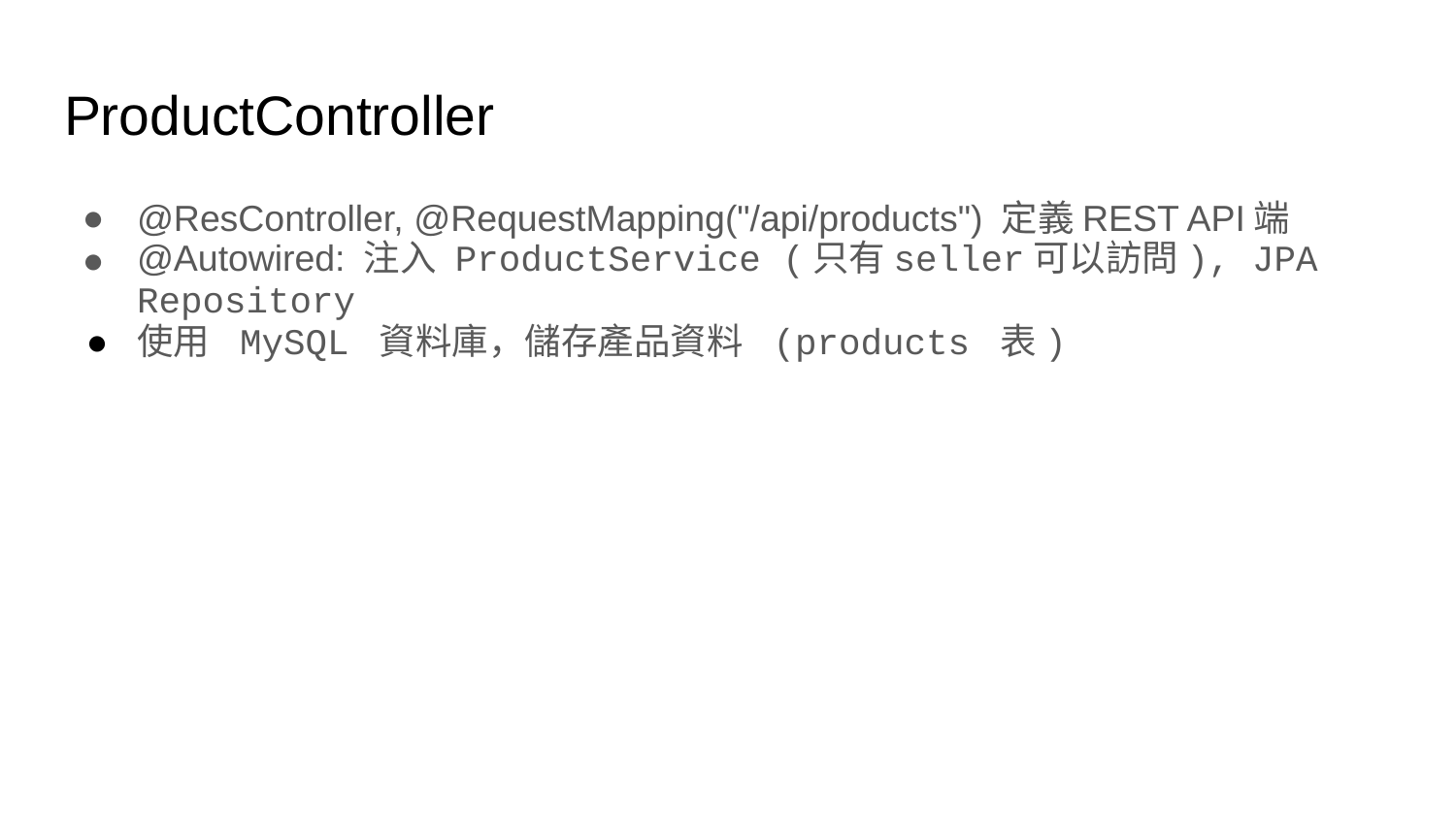

# ProductController
@ResController, @RequestMapping("/api/products") 定義REST API端
@Autowired: 注入 ProductService (只有seller可以訪問), JPA Repository
使用 MySQL 資料庫，儲存產品資料 (products 表)